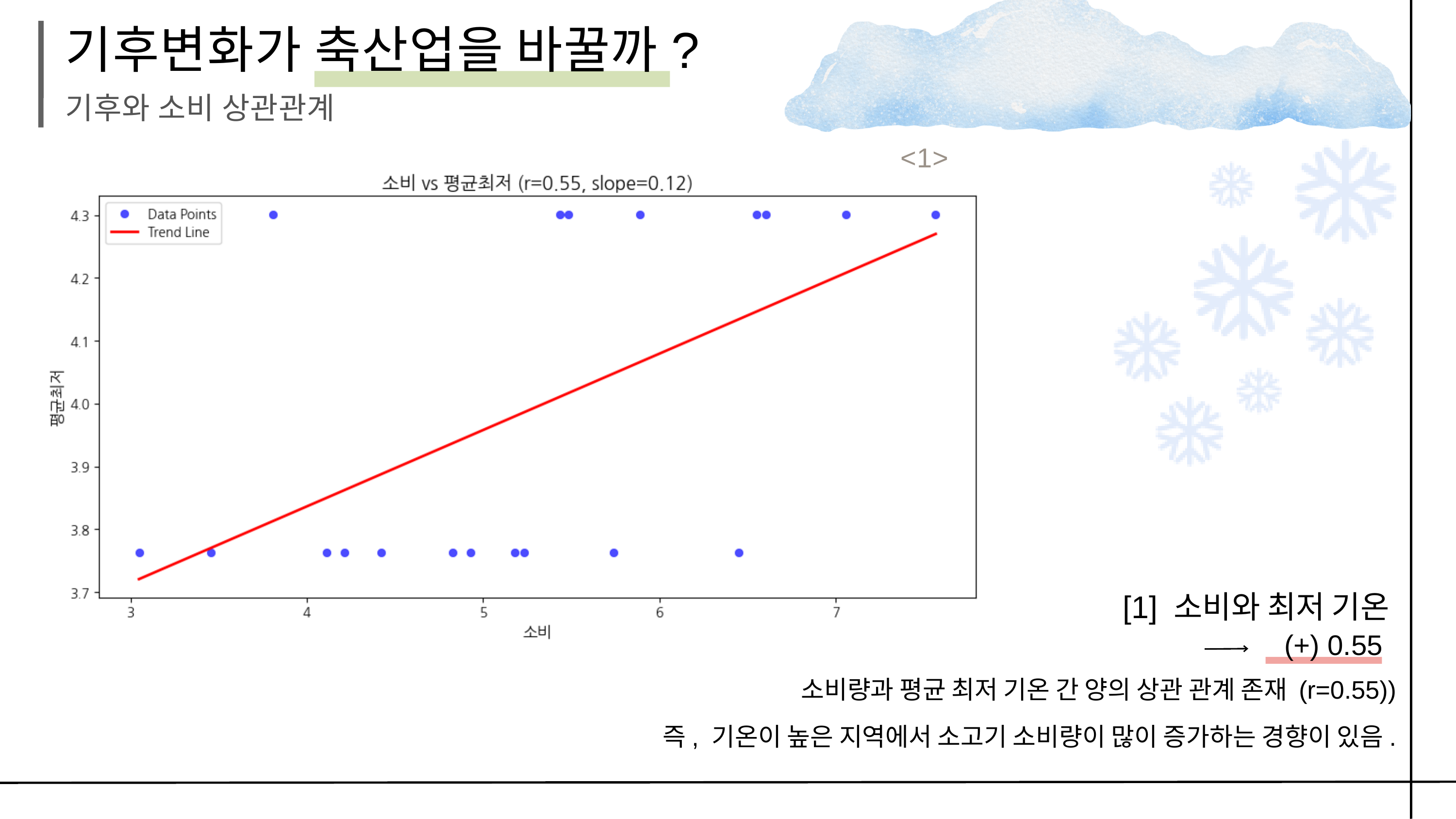

기후변화가 축산업을 바꿀까?
기후와 소비 상관관계

<1>

[1] 소비와 최저 기온

(+) 0.55

소비량과 평균 최저 기온 간 양의 상관 관계 존재 (r=0.55))

즉, 기온이 높은 지역에서 소고기 소비량이 많이 증가하는 경향이 있음.